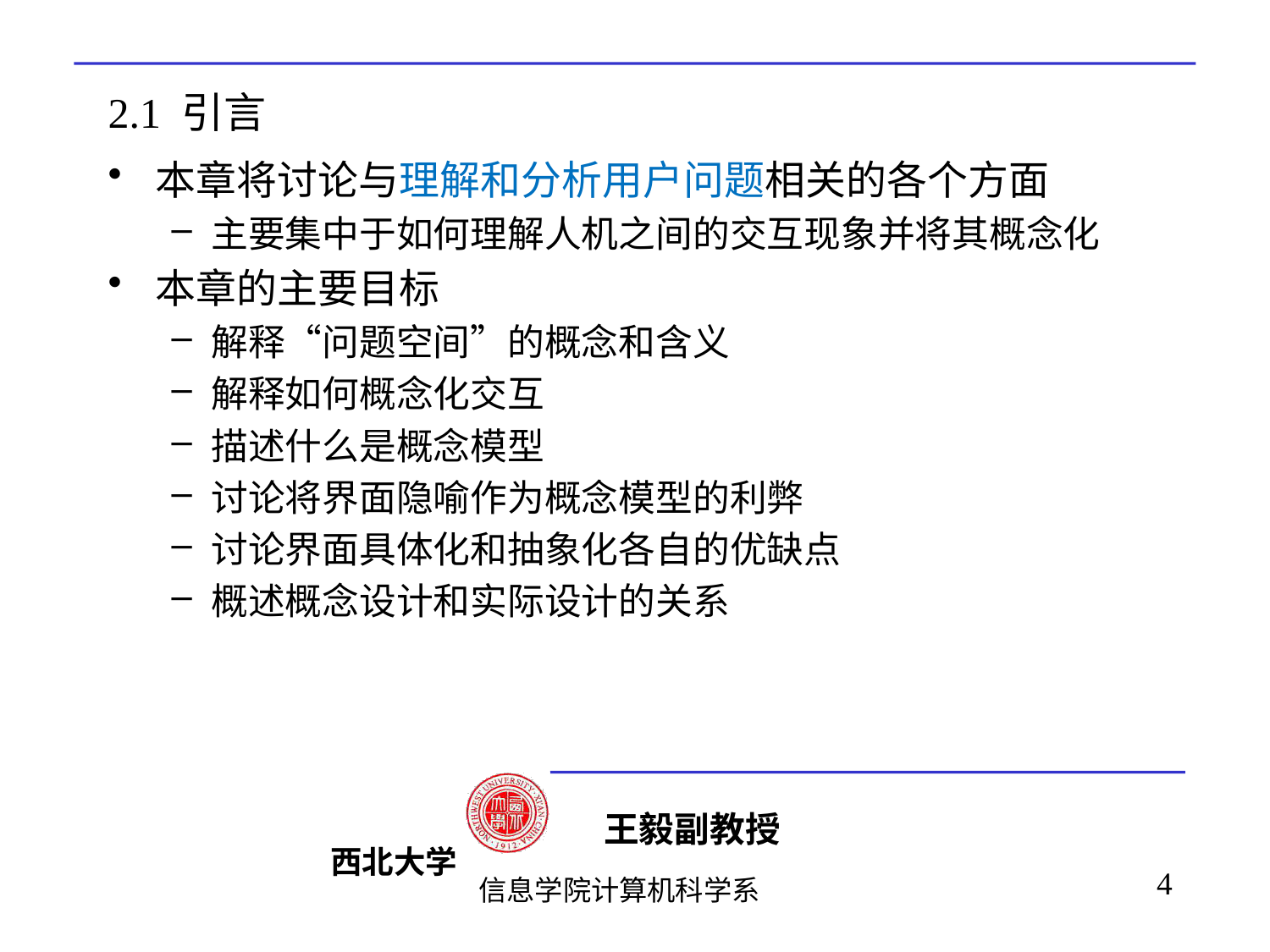

# 2.1 引言
本章将讨论与理解和分析用户问题相关的各个方面
主要集中于如何理解人机之间的交互现象并将其概念化
本章的主要目标
解释“问题空间”的概念和含义
解释如何概念化交互
描述什么是概念模型
讨论将界面隐喻作为概念模型的利弊
讨论界面具体化和抽象化各自的优缺点
概述概念设计和实际设计的关系
4